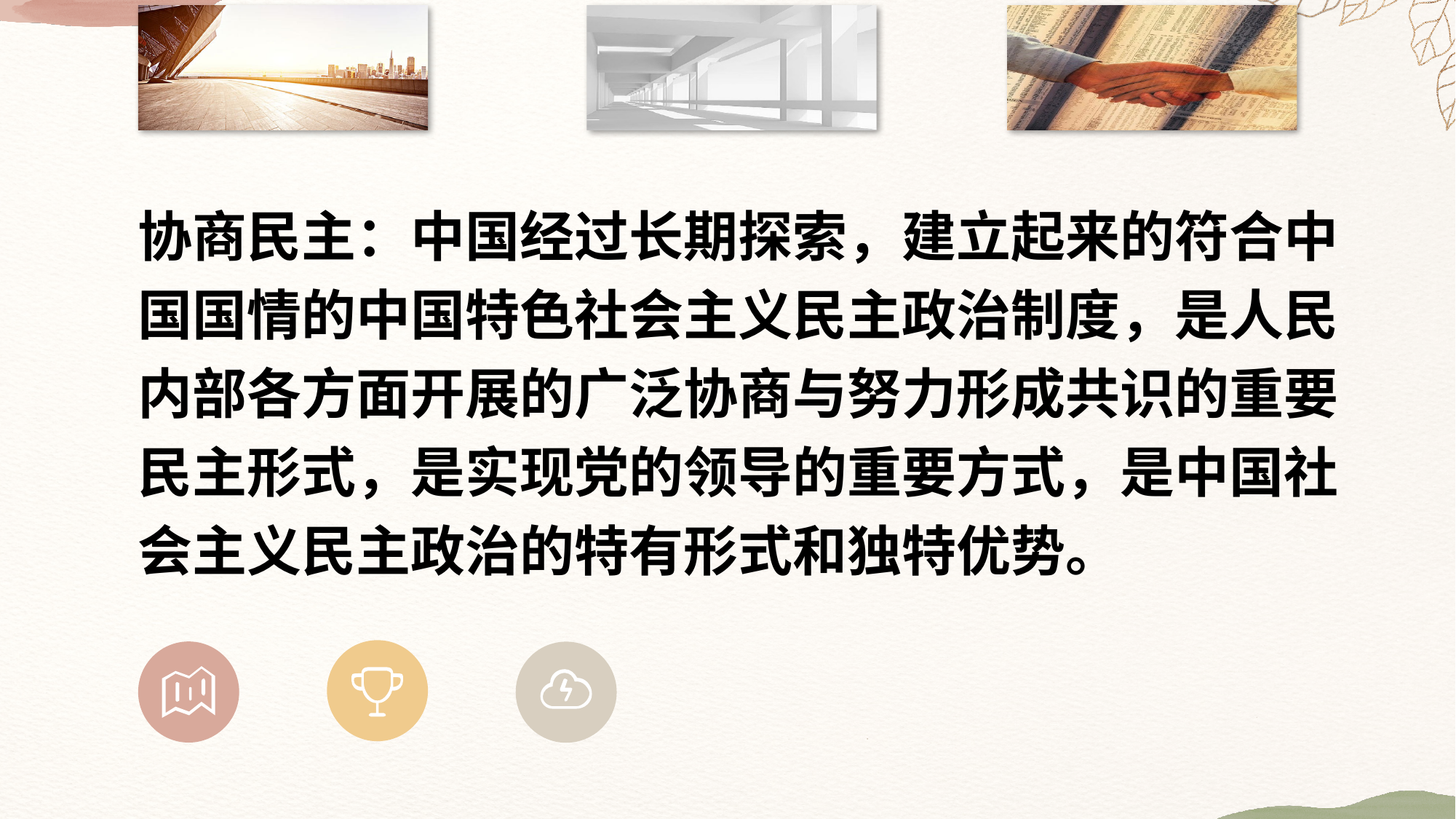

协商民主：中国经过长期探索，建立起来的符合中国国情的中国特色社会主义民主政治制度，是人民内部各方面开展的广泛协商与努力形成共识的重要民主形式，是实现党的领导的重要方式，是中国社会主义民主政治的特有形式和独特优势。